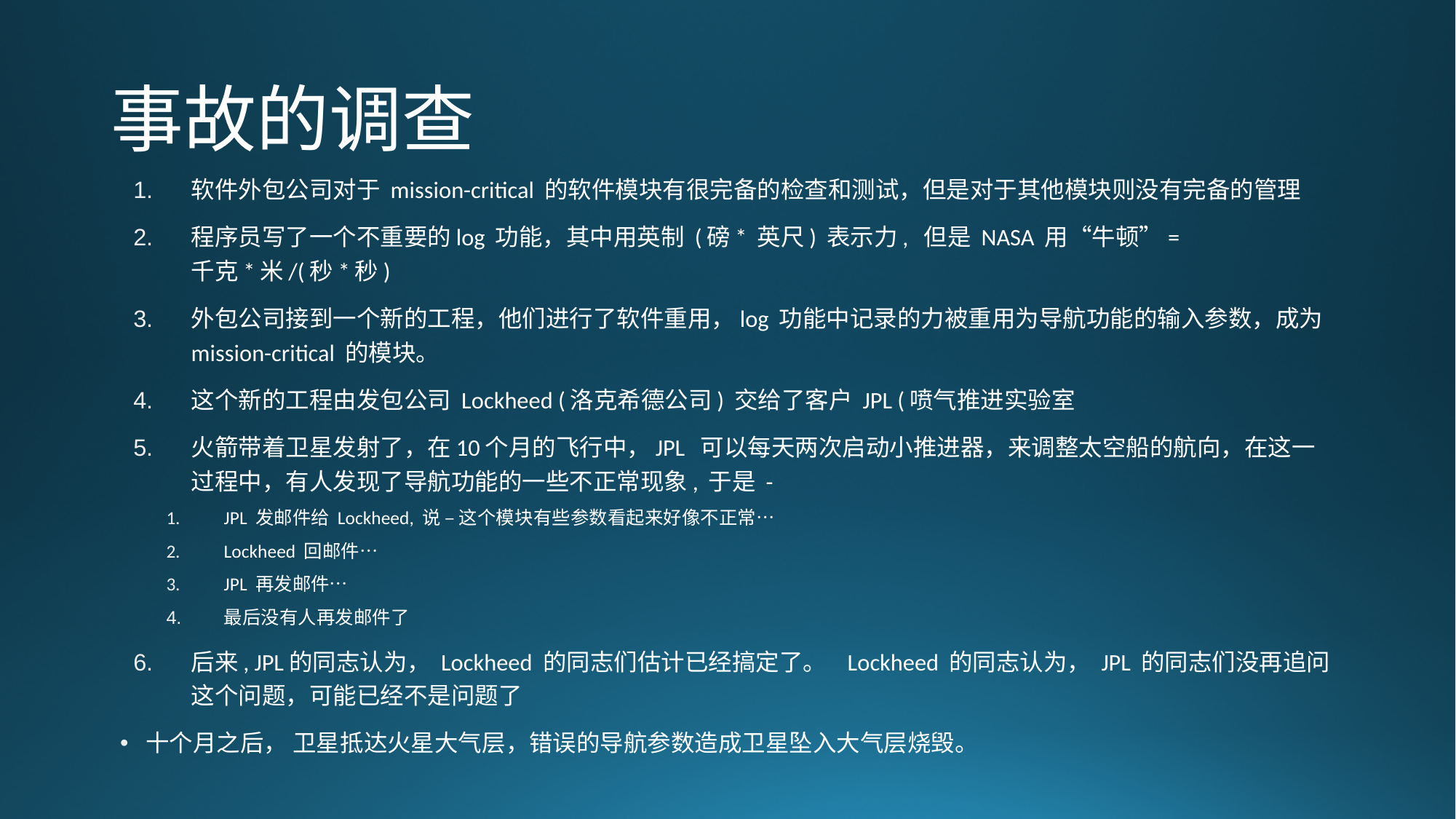

# 事故的调查
软件外包公司对于 mission-critical 的软件模块有很完备的检查和测试，但是对于其他模块则没有完备的管理
程序员写了一个不重要的log 功能，其中用英制 (磅* 英尺) 表示力,  但是 NASA 用“牛顿”=  千克*米/(秒*秒)
外包公司接到一个新的工程，他们进行了软件重用，log 功能中记录的力被重用为导航功能的输入参数，成为 mission-critical 的模块。
这个新的工程由发包公司 Lockheed (洛克希德公司) 交给了客户 JPL (喷气推进实验室
火箭带着卫星发射了，在10个月的飞行中，JPL  可以每天两次启动小推进器，来调整太空船的航向，在这一过程中，有人发现了导航功能的一些不正常现象, 于是 -
JPL 发邮件给 Lockheed, 说 – 这个模块有些参数看起来好像不正常…
Lockheed 回邮件…
JPL 再发邮件…
最后没有人再发邮件了
后来, JPL的同志认为， Lockheed 的同志们估计已经搞定了。   Lockheed 的同志认为， JPL 的同志们没再追问这个问题，可能已经不是问题了
十个月之后， 卫星抵达火星大气层，错误的导航参数造成卫星坠入大气层烧毁。